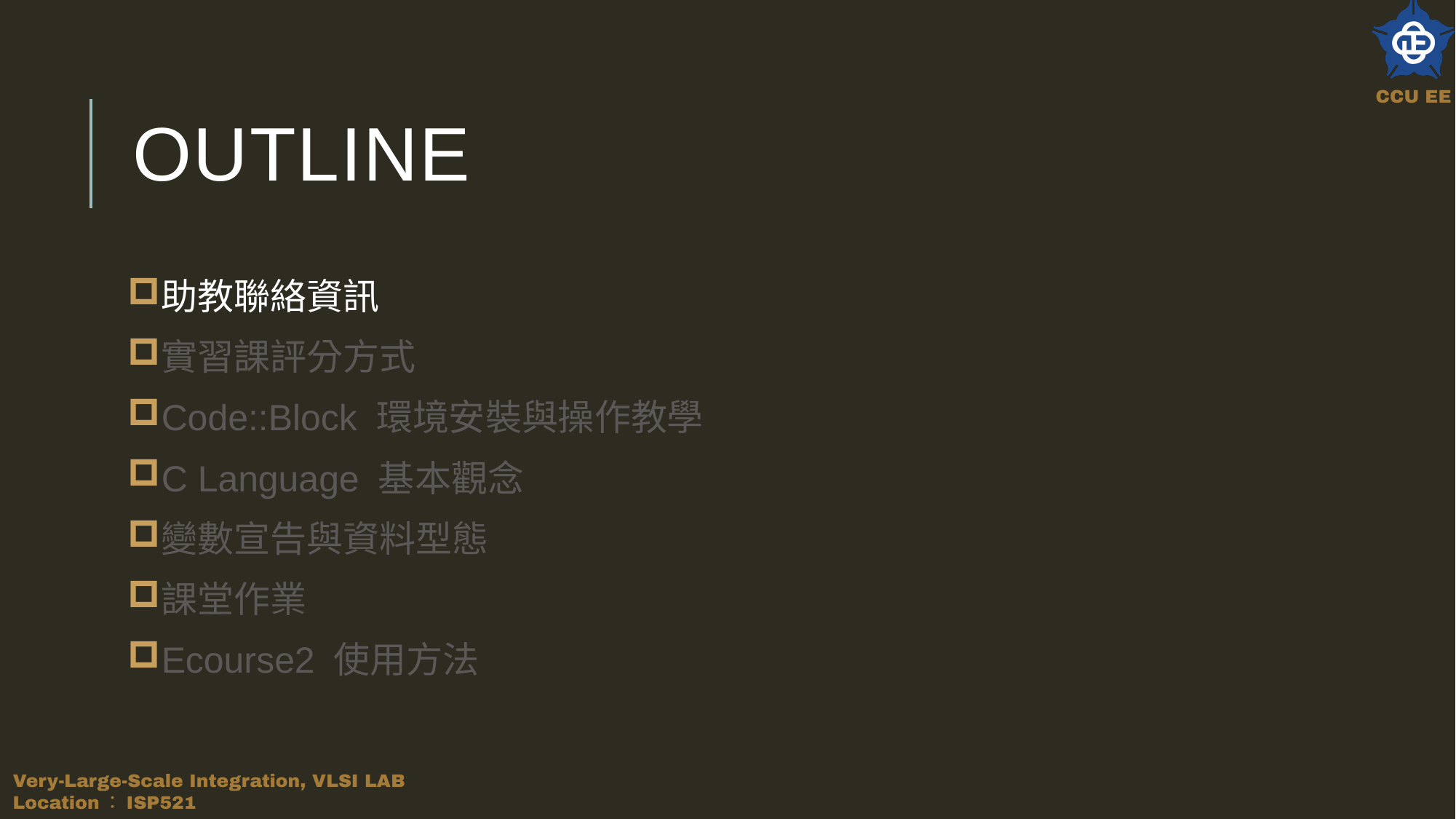

# Outline
助教聯絡資訊
實習課評分方式
Code::Block 環境安裝與操作教學
C Language 基本觀念
變數宣告與資料型態
課堂作業
Ecourse2 使用方法